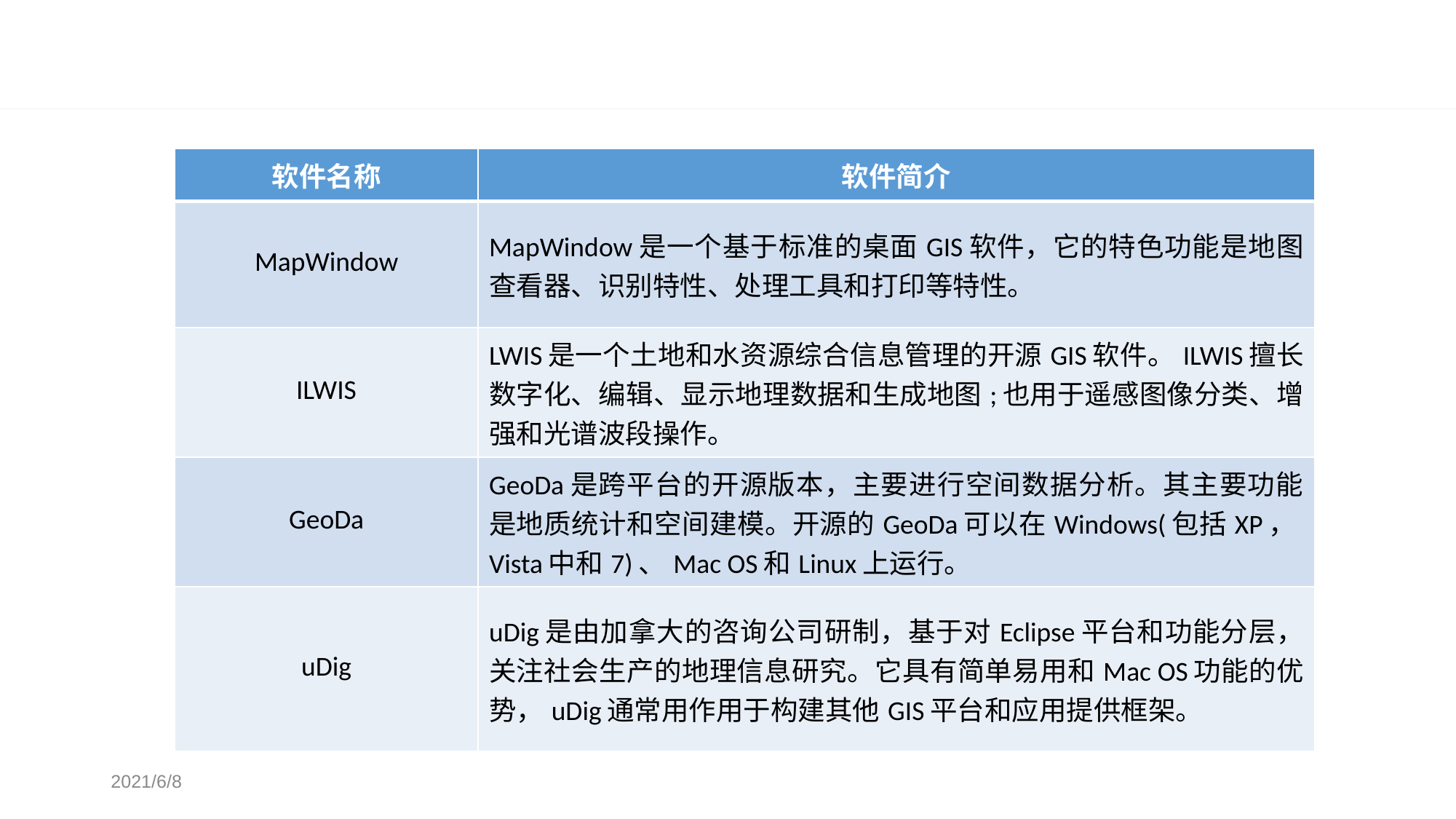

#
| 软件名称 | 软件简介 |
| --- | --- |
| MapWindow | MapWindow是一个基于标准的桌面GIS软件，它的特色功能是地图查看器、识别特性、处理工具和打印等特性。 |
| ILWIS | LWIS是一个土地和水资源综合信息管理的开源GIS软件。ILWIS擅长数字化、编辑、显示地理数据和生成地图;也用于遥感图像分类、增强和光谱波段操作。 |
| GeoDa | GeoDa是跨平台的开源版本，主要进行空间数据分析。其主要功能是地质统计和空间建模。开源的GeoDa可以在Windows(包括XP，Vista中和7)、Mac OS和Linux上运行。 |
| uDig | uDig是由加拿大的咨询公司研制，基于对Eclipse平台和功能分层，关注社会生产的地理信息研究。它具有简单易用和Mac OS功能的优势，uDig通常用作用于构建其他GIS平台和应用提供框架。 |
2021/6/8